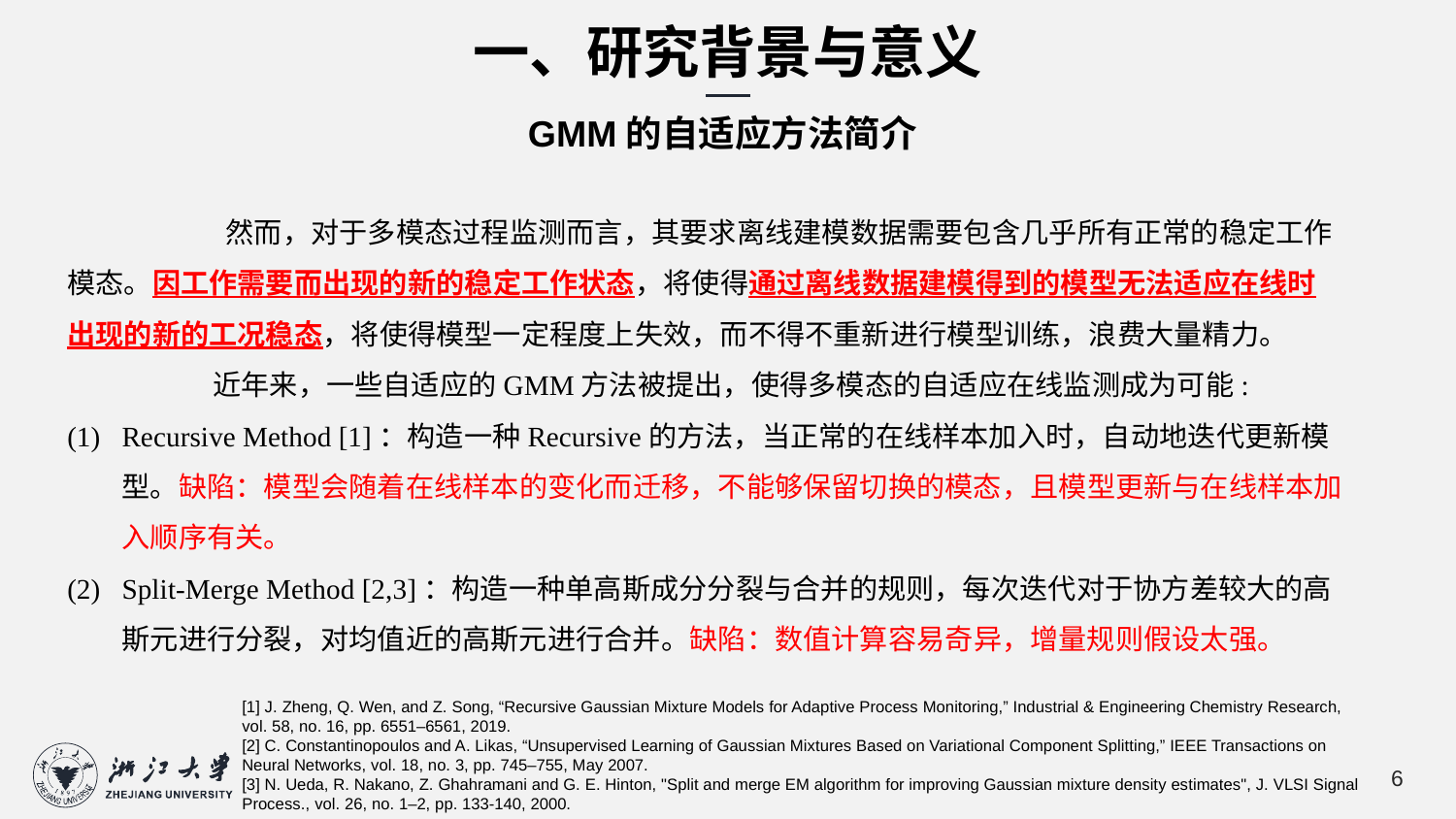

一、研究背景与意义
GMM的自适应方法简介
	 然而，对于多模态过程监测而言，其要求离线建模数据需要包含几乎所有正常的稳定工作模态。因工作需要而出现的新的稳定工作状态，将使得通过离线数据建模得到的模型无法适应在线时出现的新的工况稳态，将使得模型一定程度上失效，而不得不重新进行模型训练，浪费大量精力。
	近年来，一些自适应的GMM方法被提出，使得多模态的自适应在线监测成为可能:
Recursive Method [1]：构造一种Recursive的方法，当正常的在线样本加入时，自动地迭代更新模型。缺陷：模型会随着在线样本的变化而迁移，不能够保留切换的模态，且模型更新与在线样本加入顺序有关。
Split-Merge Method [2,3]：构造一种单高斯成分分裂与合并的规则，每次迭代对于协方差较大的高斯元进行分裂，对均值近的高斯元进行合并。缺陷：数值计算容易奇异，增量规则假设太强。
[1] J. Zheng, Q. Wen, and Z. Song, “Recursive Gaussian Mixture Models for Adaptive Process Monitoring,” Industrial & Engineering Chemistry Research, vol. 58, no. 16, pp. 6551–6561, 2019.
[2] C. Constantinopoulos and A. Likas, “Unsupervised Learning of Gaussian Mixtures Based on Variational Component Splitting,” IEEE Transactions on Neural Networks, vol. 18, no. 3, pp. 745–755, May 2007.
[3] N. Ueda, R. Nakano, Z. Ghahramani and G. E. Hinton, "Split and merge EM algorithm for improving Gaussian mixture density estimates", J. VLSI Signal Process., vol. 26, no. 1–2, pp. 133-140, 2000.
6